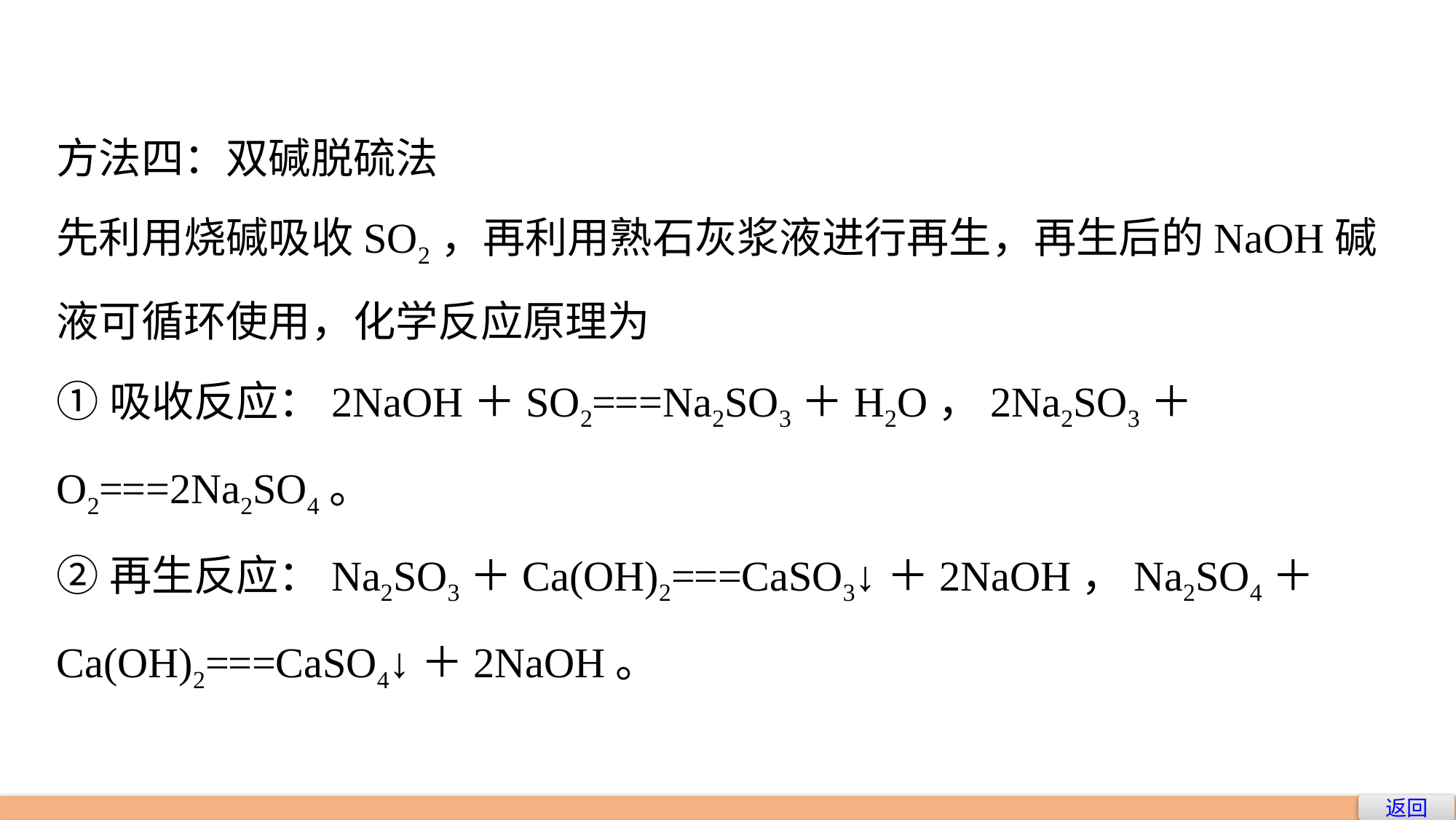

方法四：双碱脱硫法
先利用烧碱吸收SO2，再利用熟石灰浆液进行再生，再生后的NaOH碱液可循环使用，化学反应原理为
①吸收反应：2NaOH＋SO2===Na2SO3＋H2O，2Na2SO3＋O2===2Na2SO4。
②再生反应：Na2SO3＋Ca(OH)2===CaSO3↓＋2NaOH，Na2SO4＋Ca(OH)2===CaSO4↓＋2NaOH。
返回